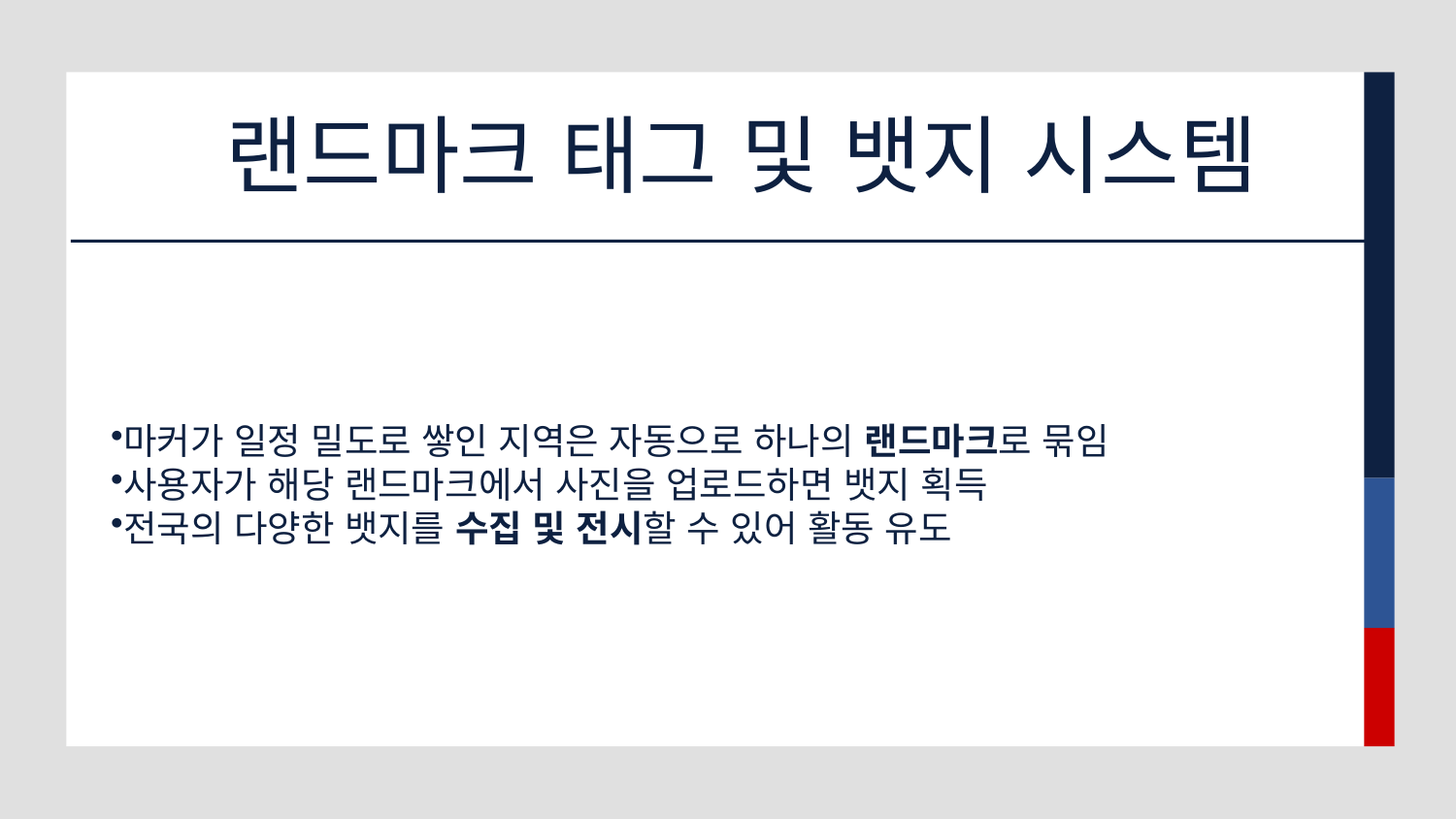

# 랜드마크 태그 및 뱃지 시스템
마커가 일정 밀도로 쌓인 지역은 자동으로 하나의 랜드마크로 묶임
사용자가 해당 랜드마크에서 사진을 업로드하면 뱃지 획득
전국의 다양한 뱃지를 수집 및 전시할 수 있어 활동 유도